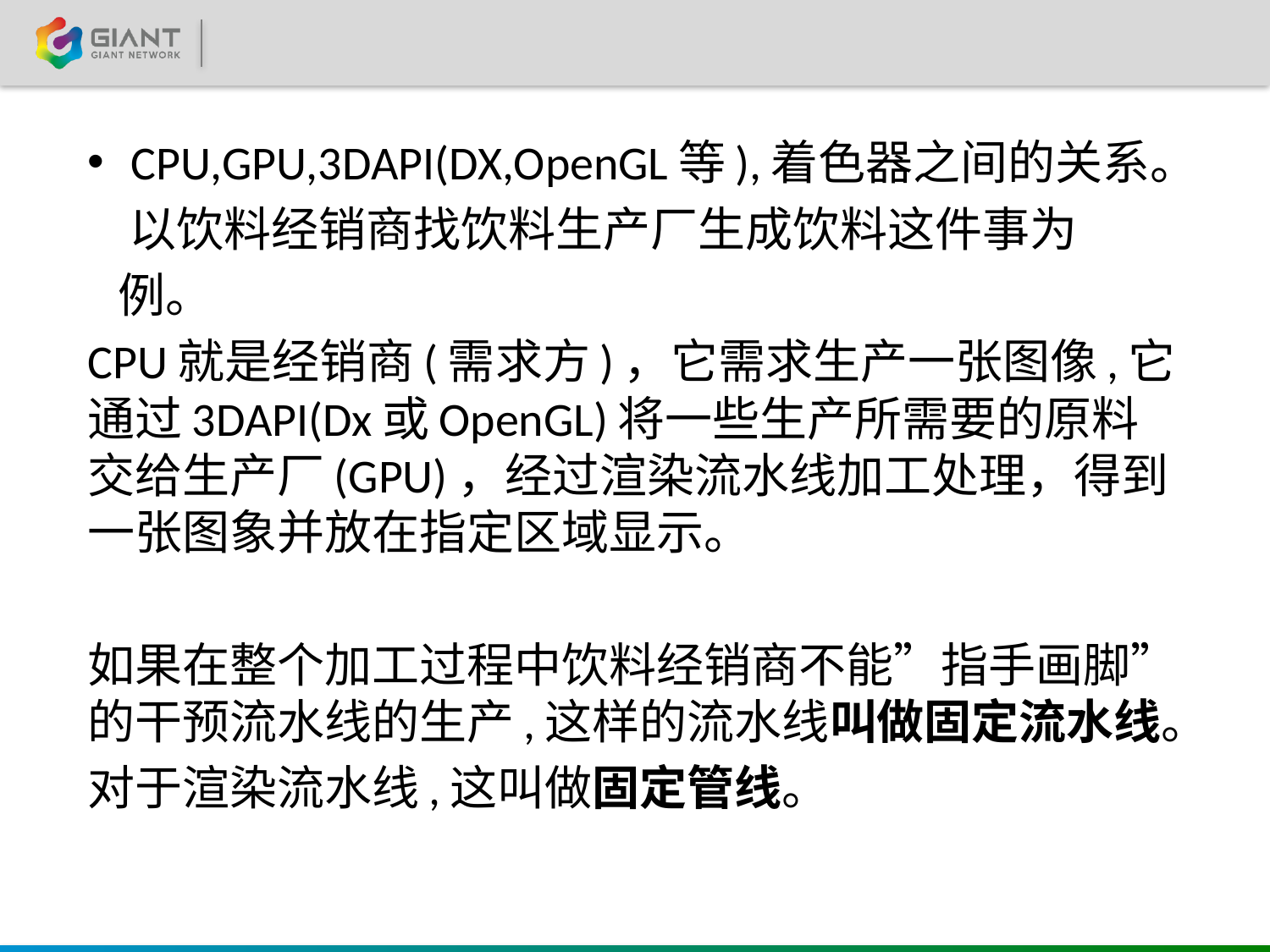

CPU,GPU,3DAPI(DX,OpenGL等),着色器之间的关系。
   以饮料经销商找饮料生产厂生成饮料这件事为
  例。
CPU就是经销商(需求方)，它需求生产一张图像,它通过3DAPI(Dx或OpenGL)将一些生产所需要的原料交给生产厂(GPU)，经过渲染流水线加工处理，得到一张图象并放在指定区域显示。

如果在整个加工过程中饮料经销商不能”指手画脚” 的干预流水线的生产,这样的流水线叫做固定流水线。
对于渲染流水线,这叫做固定管线。